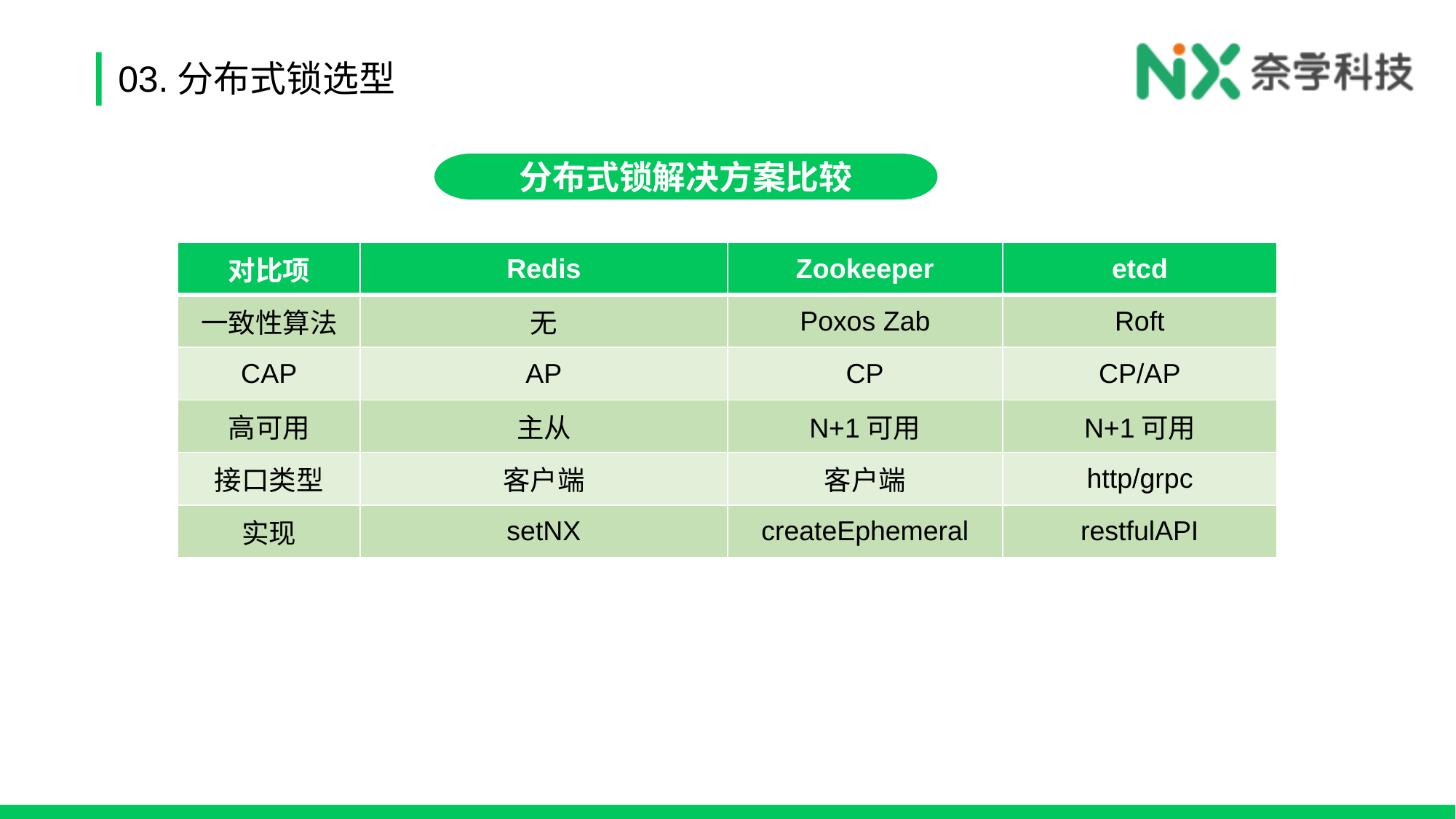

# 03.分布式锁选型
分布式锁解决方案比较
| 对比项 | Redis | Zookeeper | etcd |
| --- | --- | --- | --- |
| 一致性算法 | 无 | Poxos Zab | Roft |
| CAP | AP | CP | CP/AP |
| 高可用 | 主从 | N+1可用 | N+1可用 |
| 接口类型 | 客户端 | 客户端 | http/grpc |
| 实现 | setNX | createEphemeral | restfulAPI |